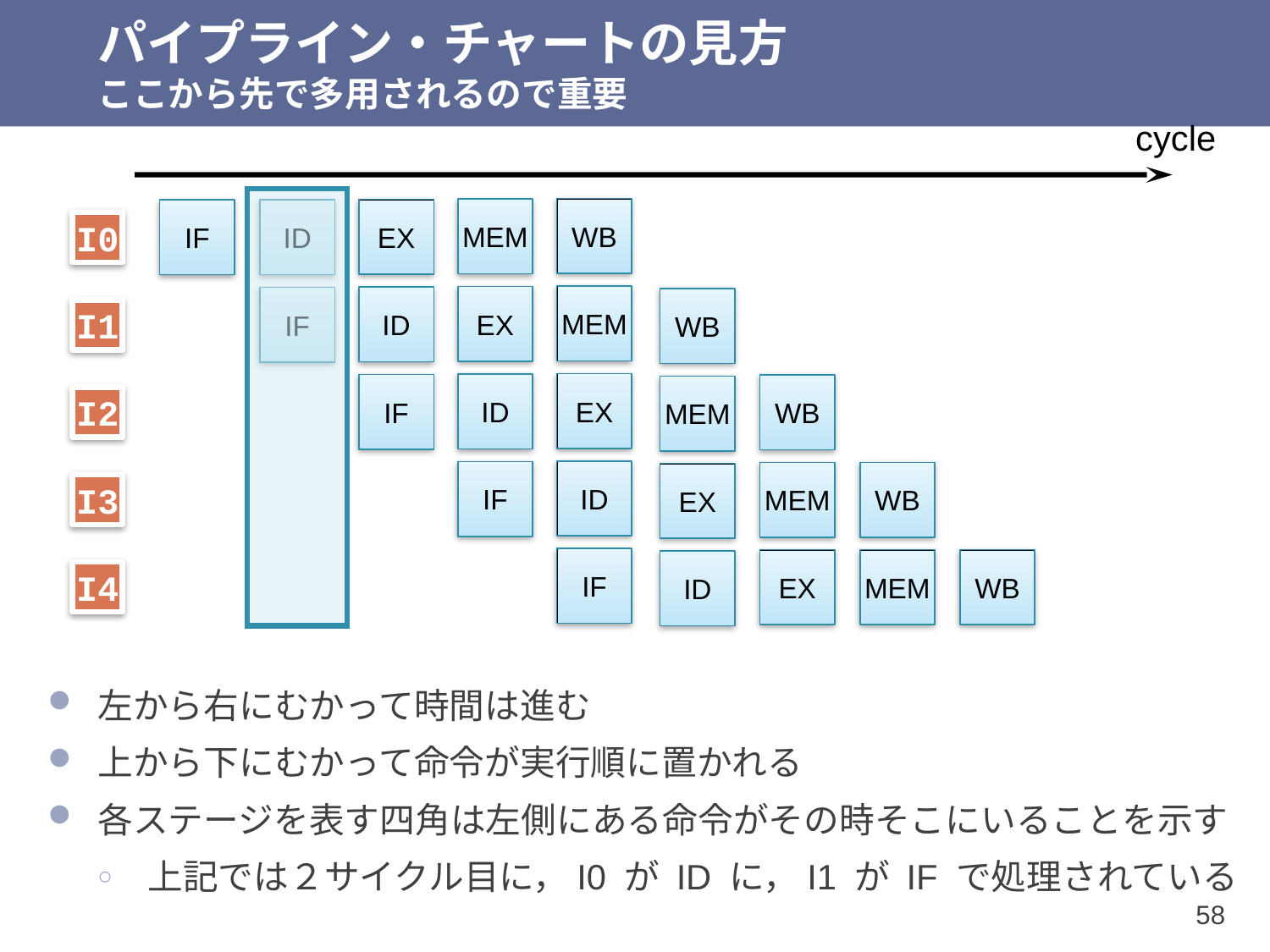

# パイプライン・チャートの見方 ここから先で多用されるので重要
cycle

WB
MEM
EX
IF
ID
I0
MEM
EX
ID
IF
WB
I1
EX
ID
IF
WB
MEM
I2
ID
IF
MEM
WB
EX
I3
IF
EX
MEM
WB
ID
I4
左から右にむかって時間は進む
上から下にむかって命令が実行順に置かれる
各ステージを表す四角は左側にある命令がその時そこにいることを示す
上記では２サイクル目に，I0 が ID に，I1 が IF で処理されている